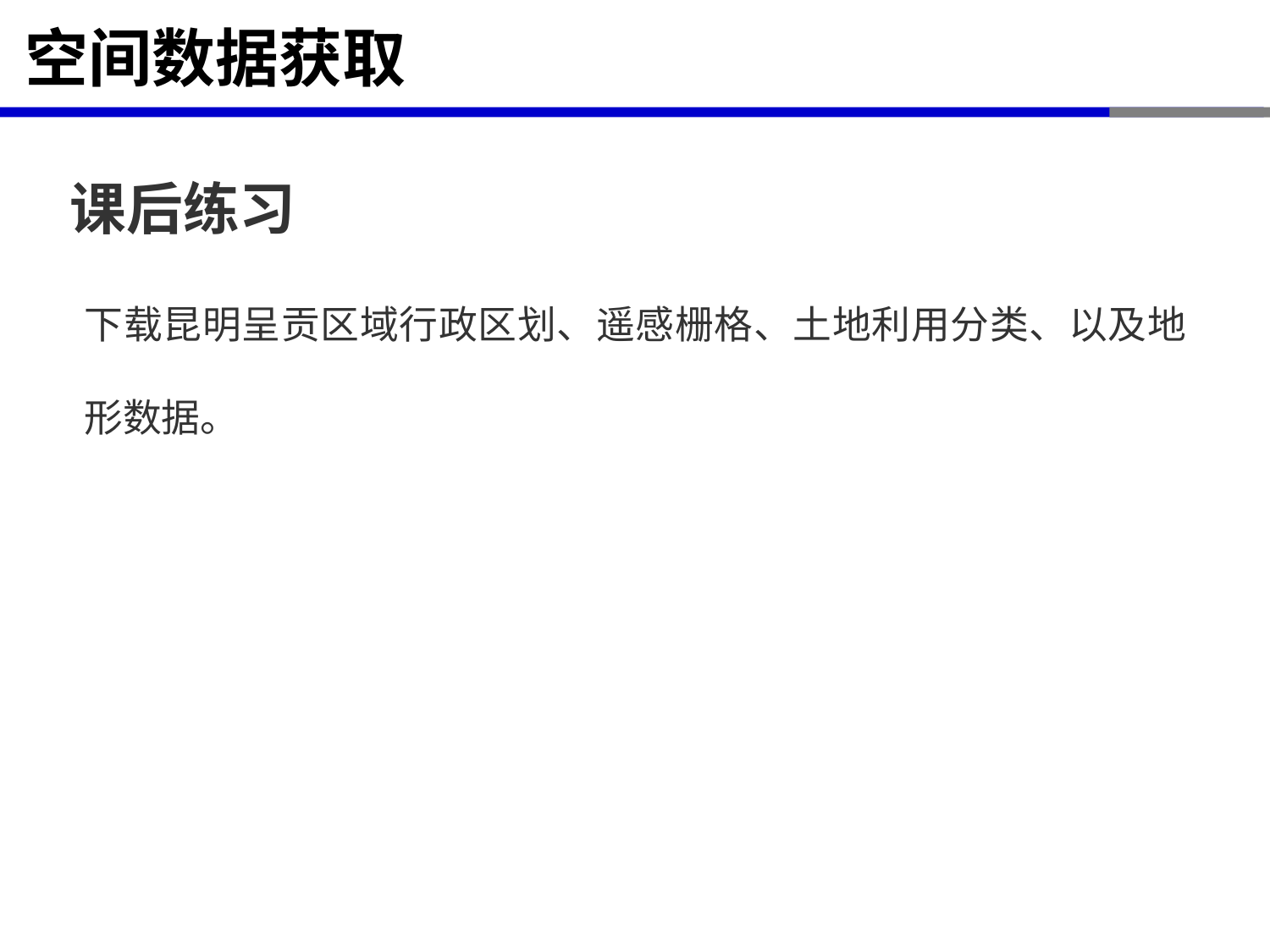

# 空间数据获取
课后练习
下载昆明呈贡区域行政区划、遥感栅格、土地利用分类、以及地形数据。